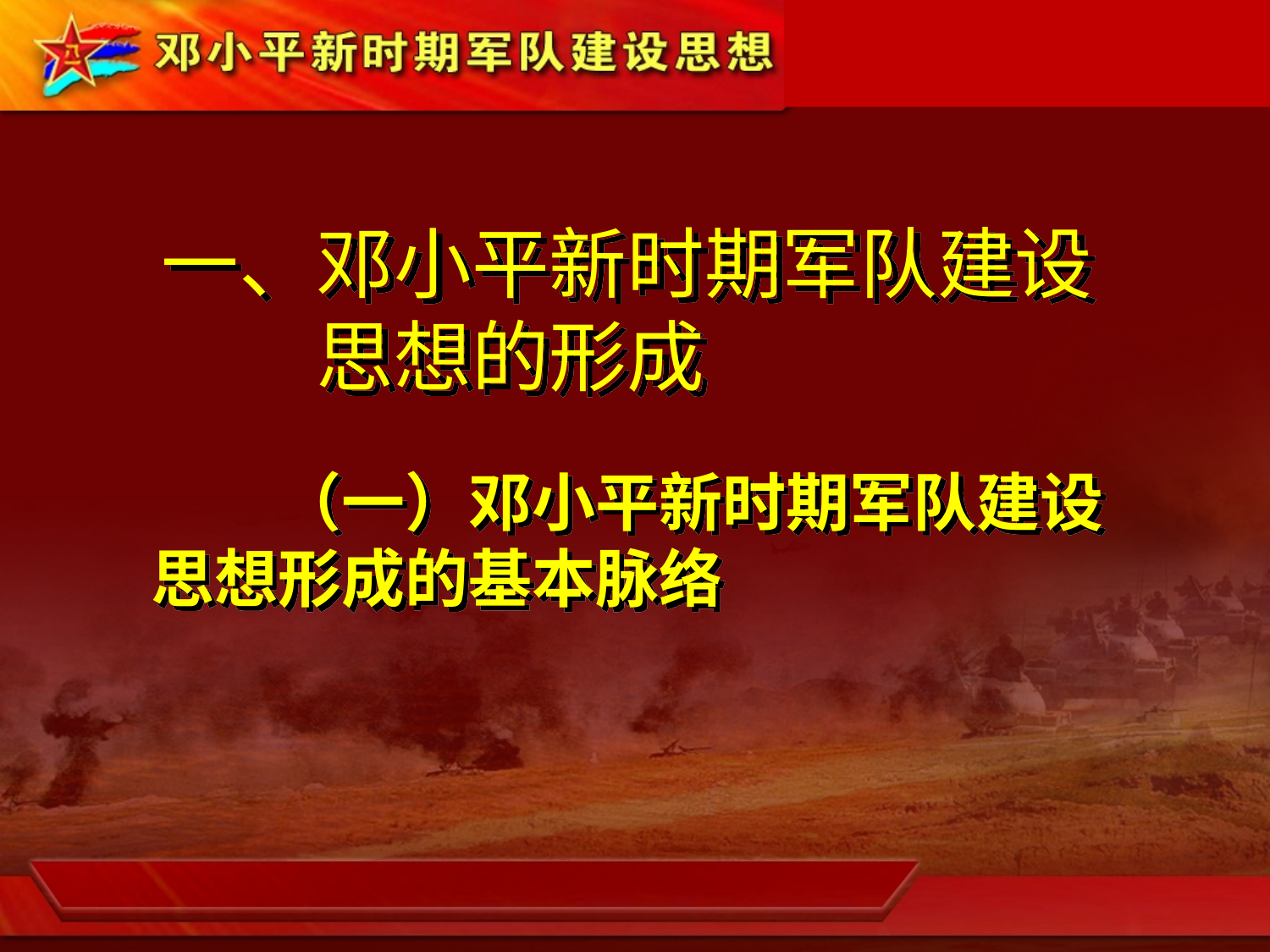

一、邓小平新时期军队建设
　　思想的形成
　　（一）邓小平新时期军队建设思想形成的基本脉络